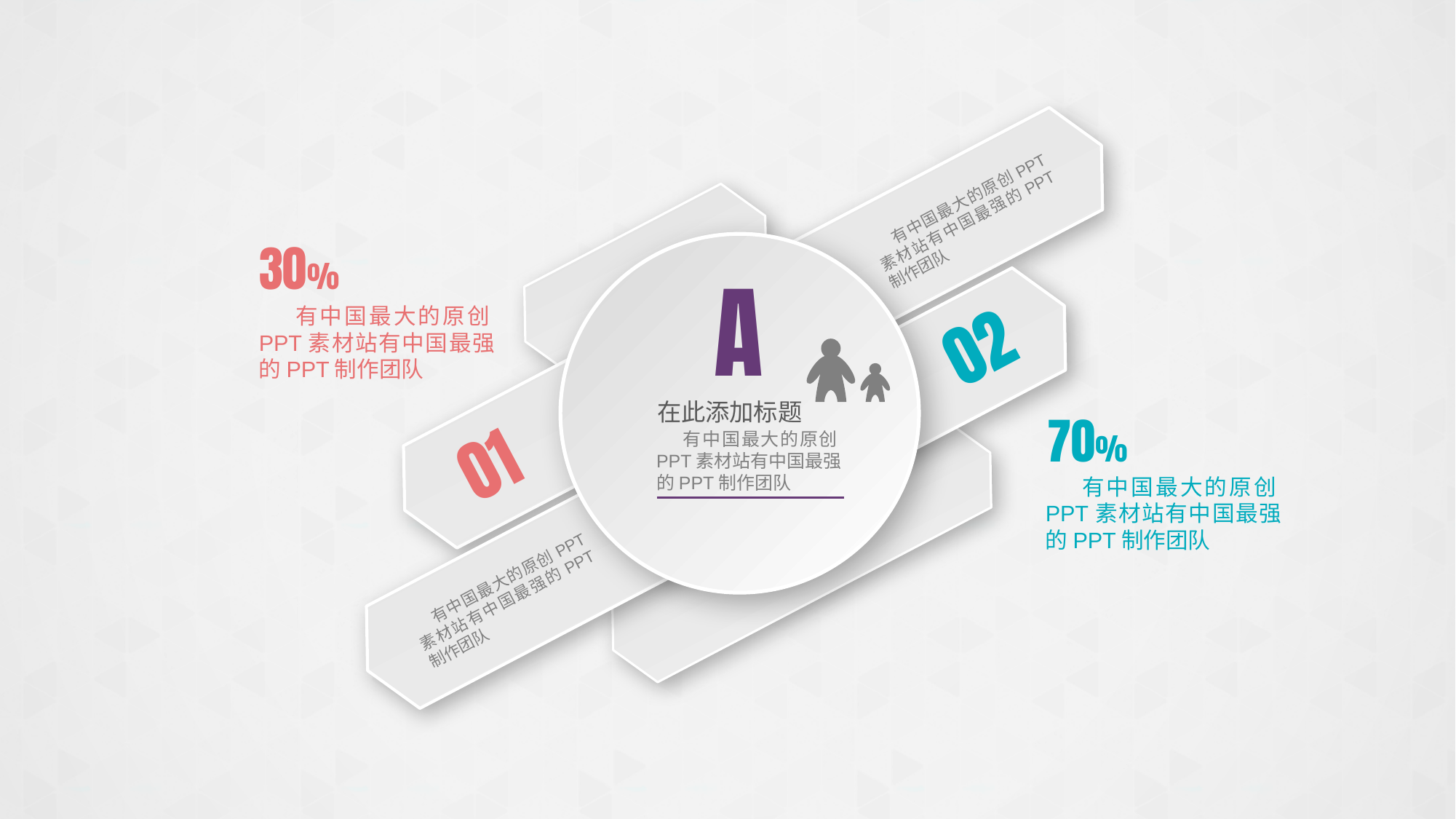

有中国最大的原创PPT素材站有中国最强的PPT制作团队

30%
A
`
    有中国最大的原创PPT素材站有中国最强的PPT制作团队
02

在此添加标题
    有中国最大的原创PPT素材站有中国最强的PPT制作团队
70%
01

    有中国最大的原创PPT素材站有中国最强的PPT制作团队

    有中国最大的原创PPT素材站有中国最强的PPT制作团队